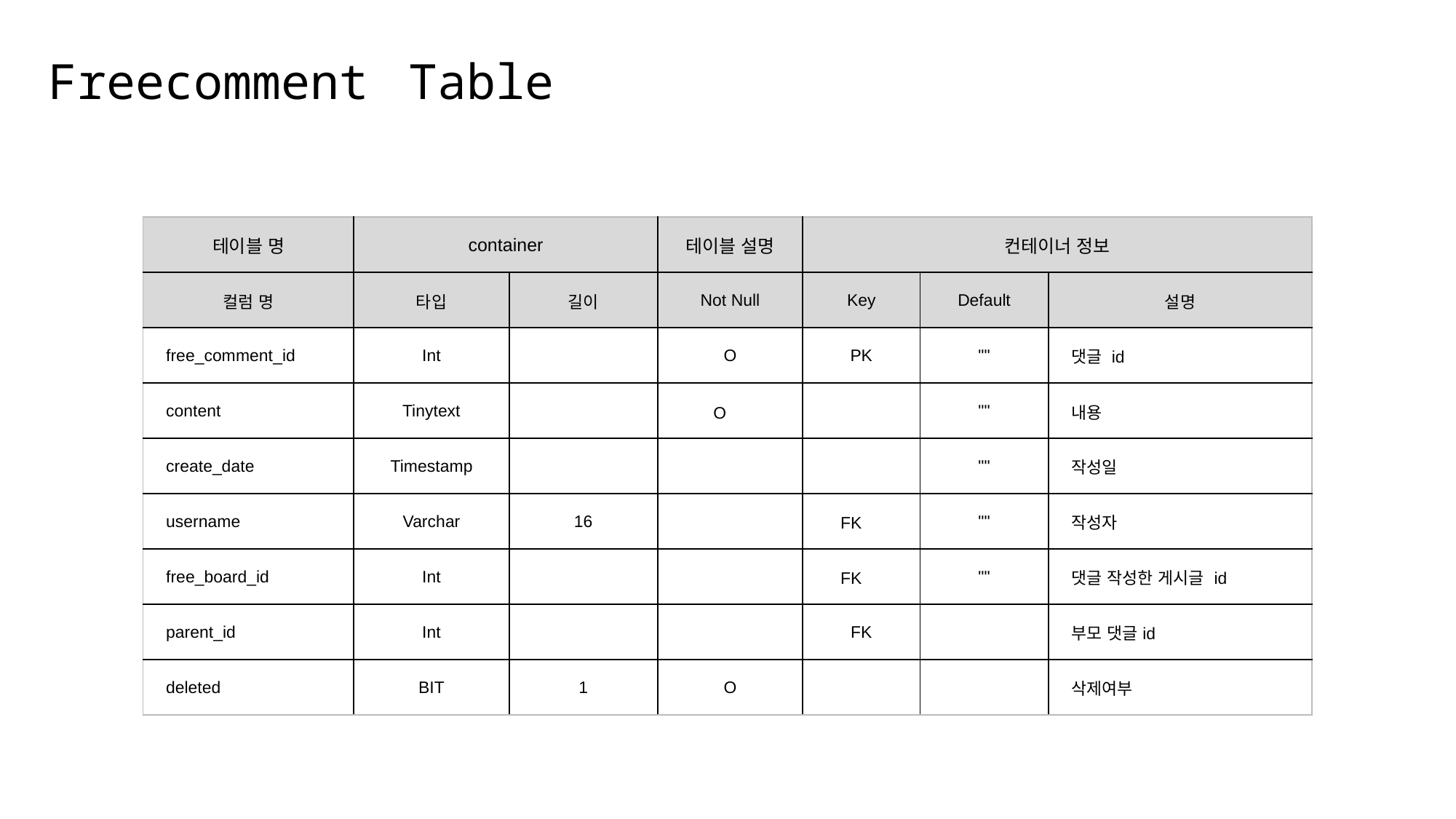

# Freecomment Table
| 테이블 명 | container | URI | 테이블 설명 | 컨테이너 정보 |  |  |
| --- | --- | --- | --- | --- | --- | --- |
| 컬럼 명 | 타입 | 길이 | Not Null | Key | Default | 설명 |
| free\_comment\_id | Int |  | O | PK | "" | 댓글 id |
| content | Tinytext |  | O |  | "" | 내용 |
| create\_date | Timestamp |  |  |  | "" | 작성일 |
| username | Varchar | 16 |  | FK | "" | 작성자 |
| free\_board\_id | Int |  |  | FK | "" | 댓글 작성한 게시글 id |
| parent\_id | Int |  |  | FK |  | 부모 댓글id |
| deleted | BIT | 1 | O |  |  | 삭제여부 |